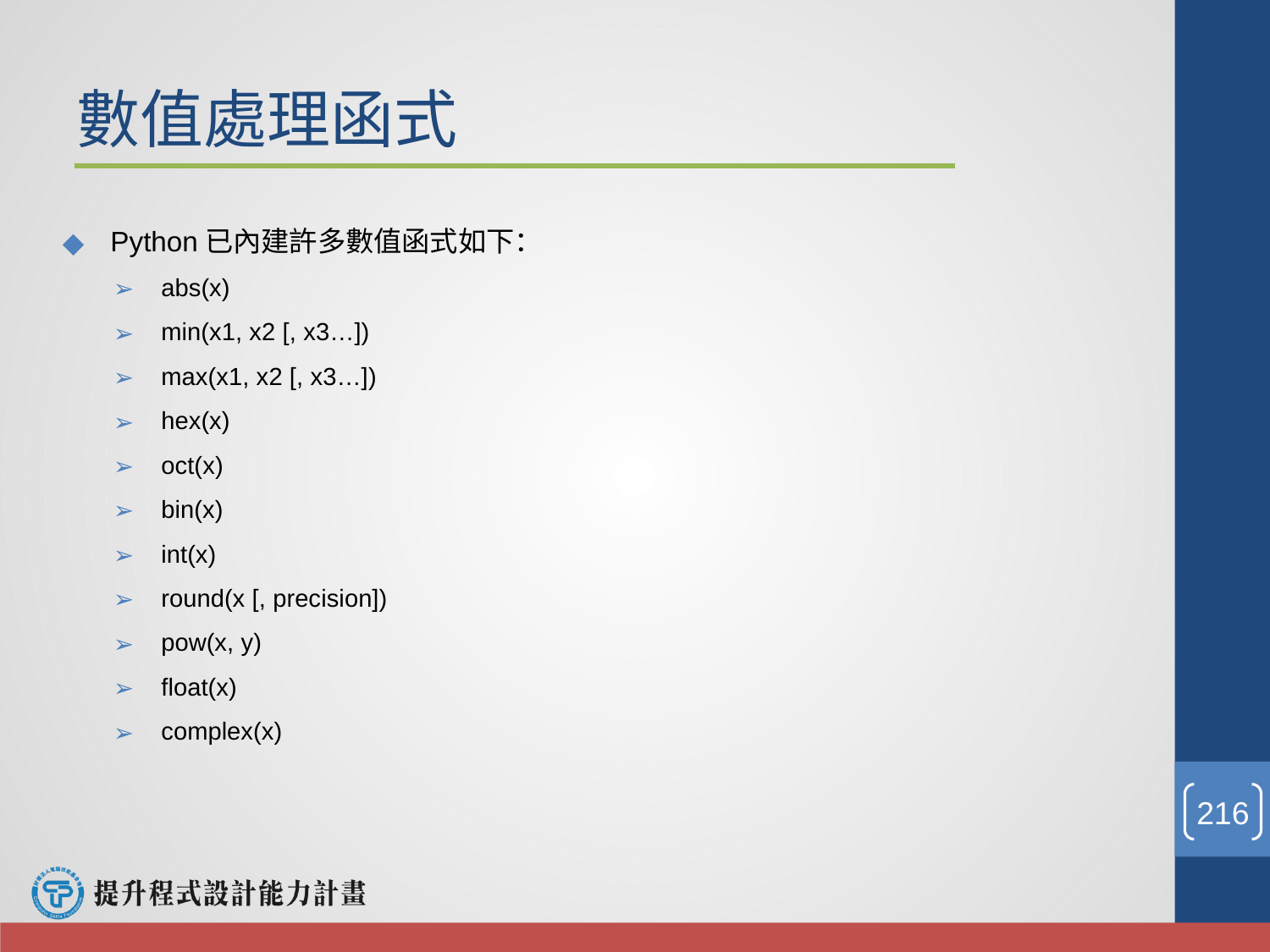

# 數值處理函式
Python已內建許多數值函式如下：
abs(x)
min(x1, x2 [, x3…])
max(x1, x2 [, x3…])
hex(x)
oct(x)
bin(x)
int(x)
round(x [, precision])
pow(x, y)
float(x)
complex(x)

216